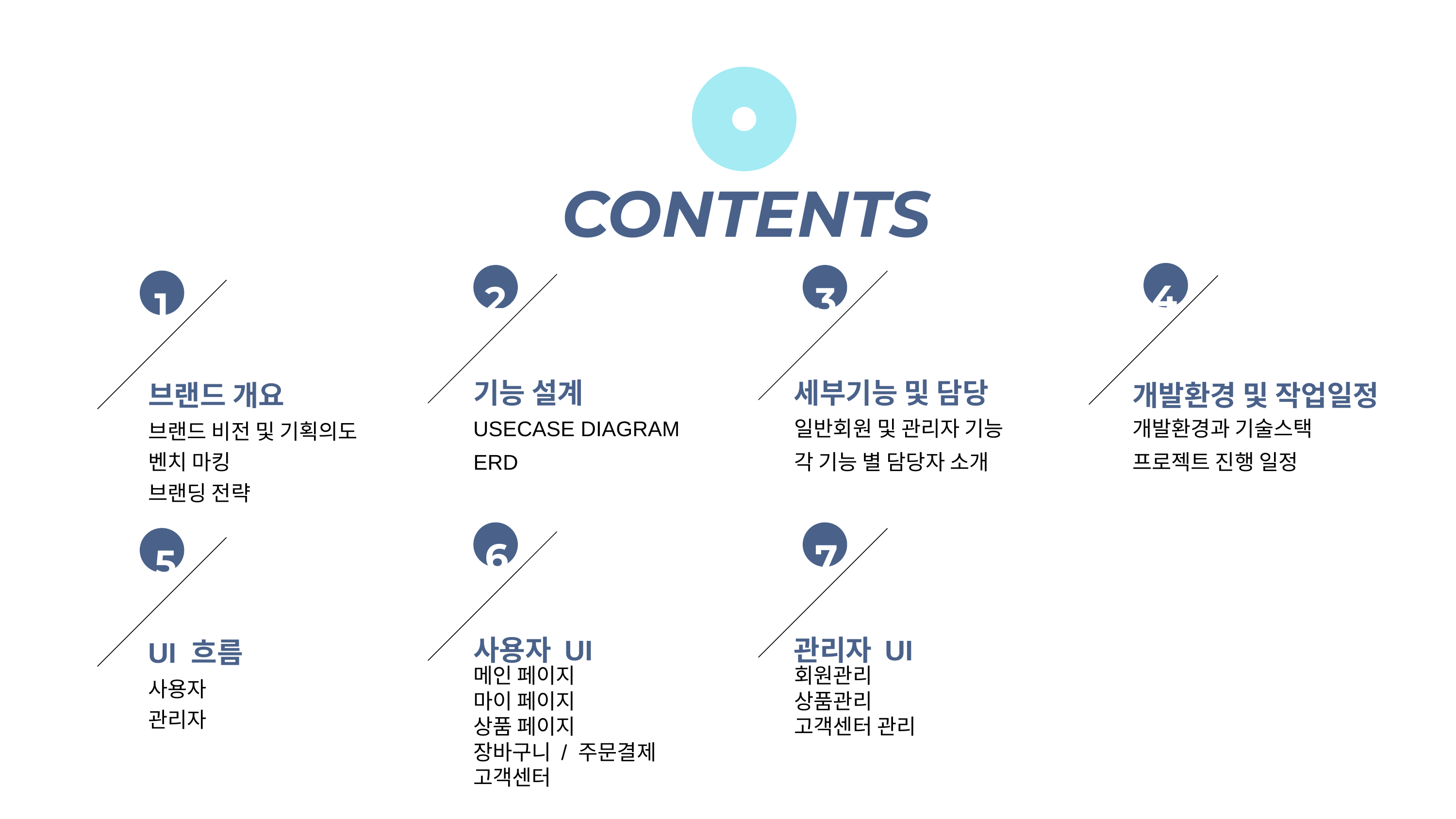

CONTENTS
4
2
3

1

기능 설계
세부기능 및 담당
개발환경 및 작업일정
브랜드 개요
USECASE DIAGRAM
일반회원 및 관리자 기능
개발환경과 기술스택
브랜드 비전 및 기획의도
벤치 마킹
ERD
각 기능 별 담당자 소개
프로젝트 진행 일정
브랜딩 전략
6
7

5

사용자 UI
관리자 UI
UI 흐름
메인 페이지
마이 페이지
상품 페이지
장바구니 / 주문결제
고객센터
회원관리
상품관리
고객센터 관리
사용자
관리자